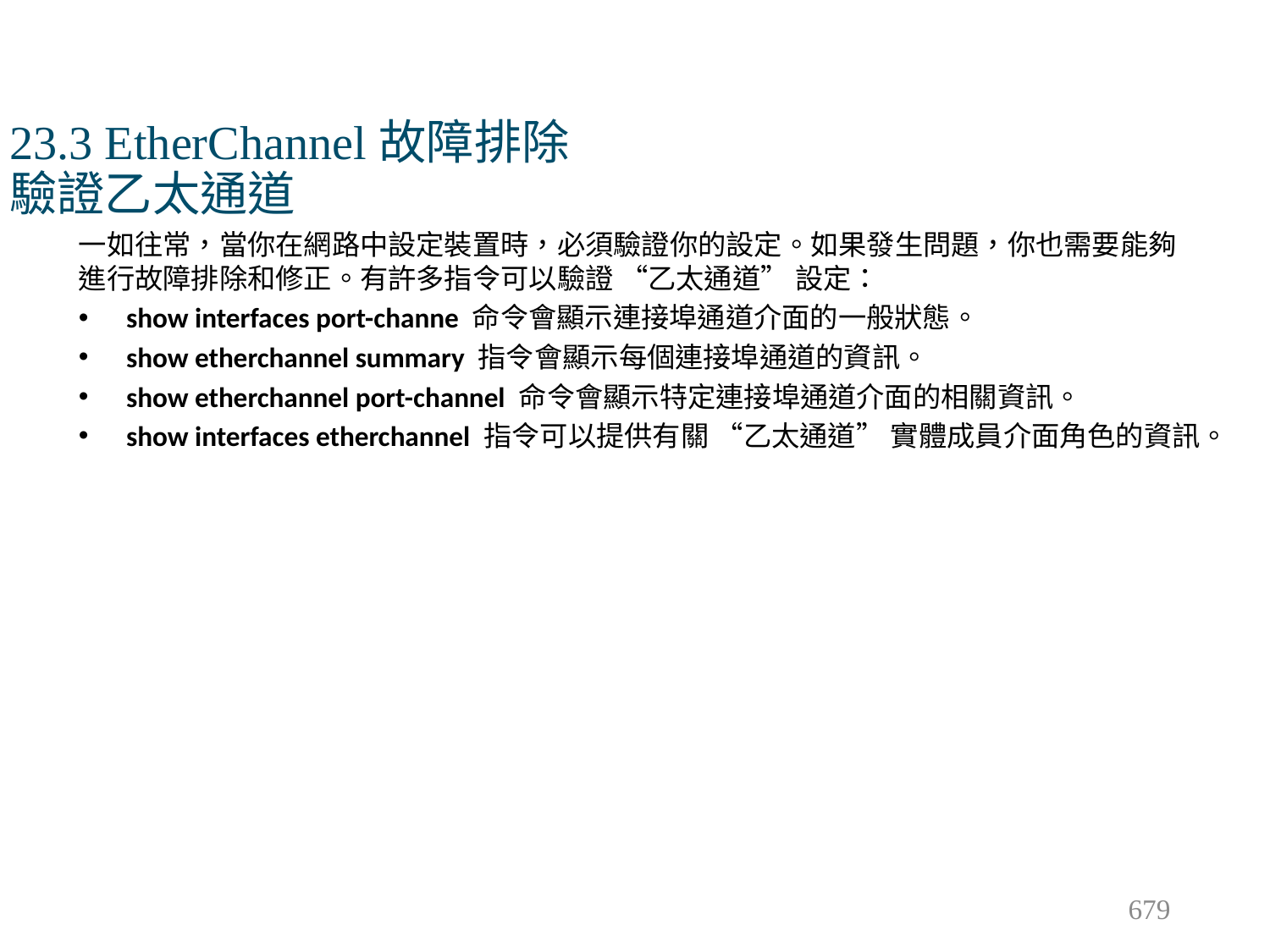

# 23.3 EtherChannel故障排除 驗證乙太通道
一如往常，當你在網路中設定裝置時，必須驗證你的設定。如果發生問題，你也需要能夠進行故障排除和修正。有許多指令可以驗證 “乙太通道” 設定：
show interfaces port-channe 命令會顯示連接埠通道介面的一般狀態。
show etherchannel summary 指令會顯示每個連接埠通道的資訊。
show etherchannel port-channel 命令會顯示特定連接埠通道介面的相關資訊。
show interfaces etherchannel 指令可以提供有關 “乙太通道” 實體成員介面角色的資訊。
679